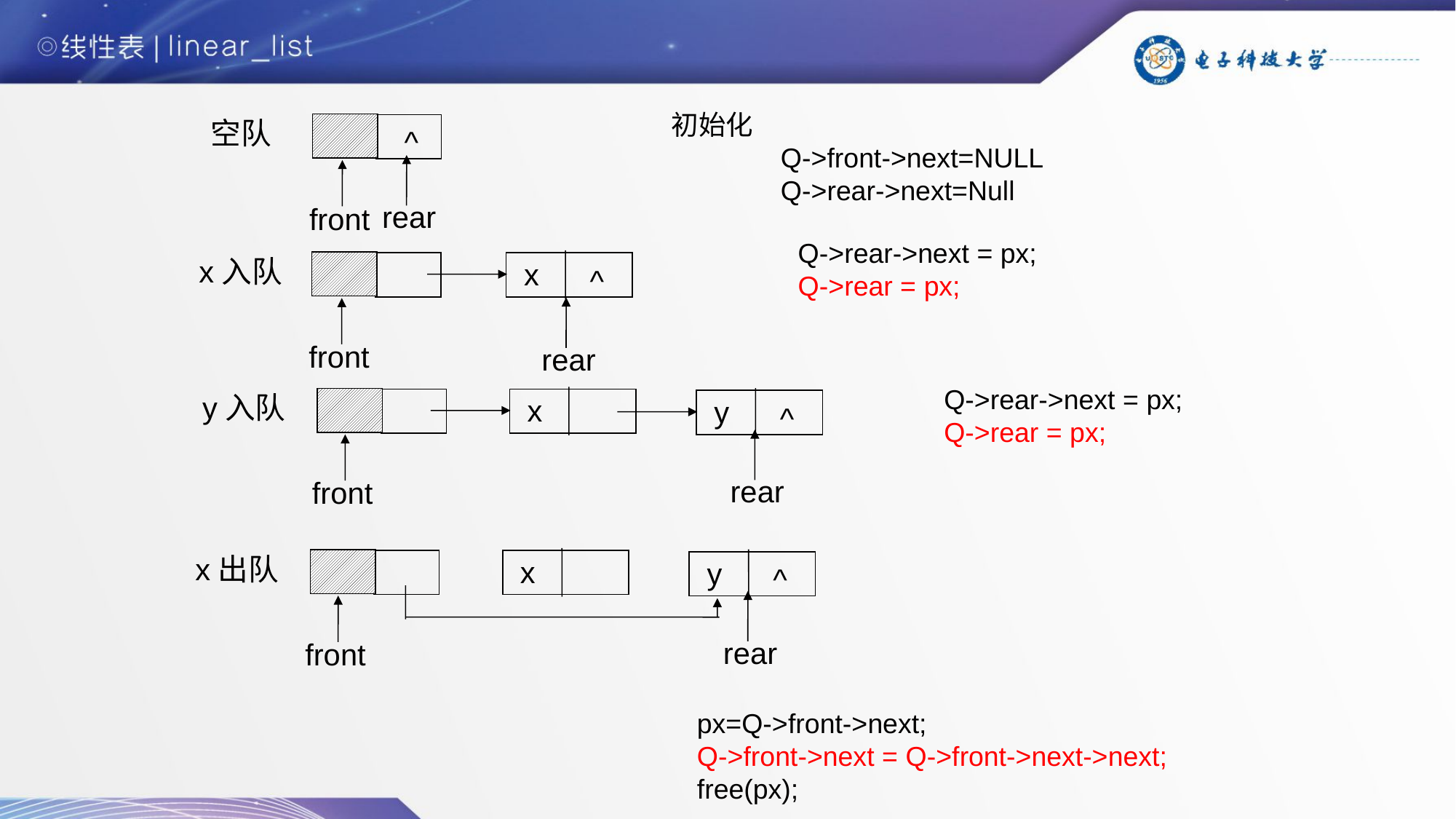

初始化
Q->front->next=NULL
Q->rear->next=Null
空队

rear
front
^
Q->rear->next = px;
Q->rear = px;
x入队
x

^

front
rear
Q->rear->next = px;
Q->rear = px;
y入队
x

y

^

rear
front
x出队
x

y

^

rear
front
px=Q->front->next;
Q->front->next = Q->front->next->next;
free(px);